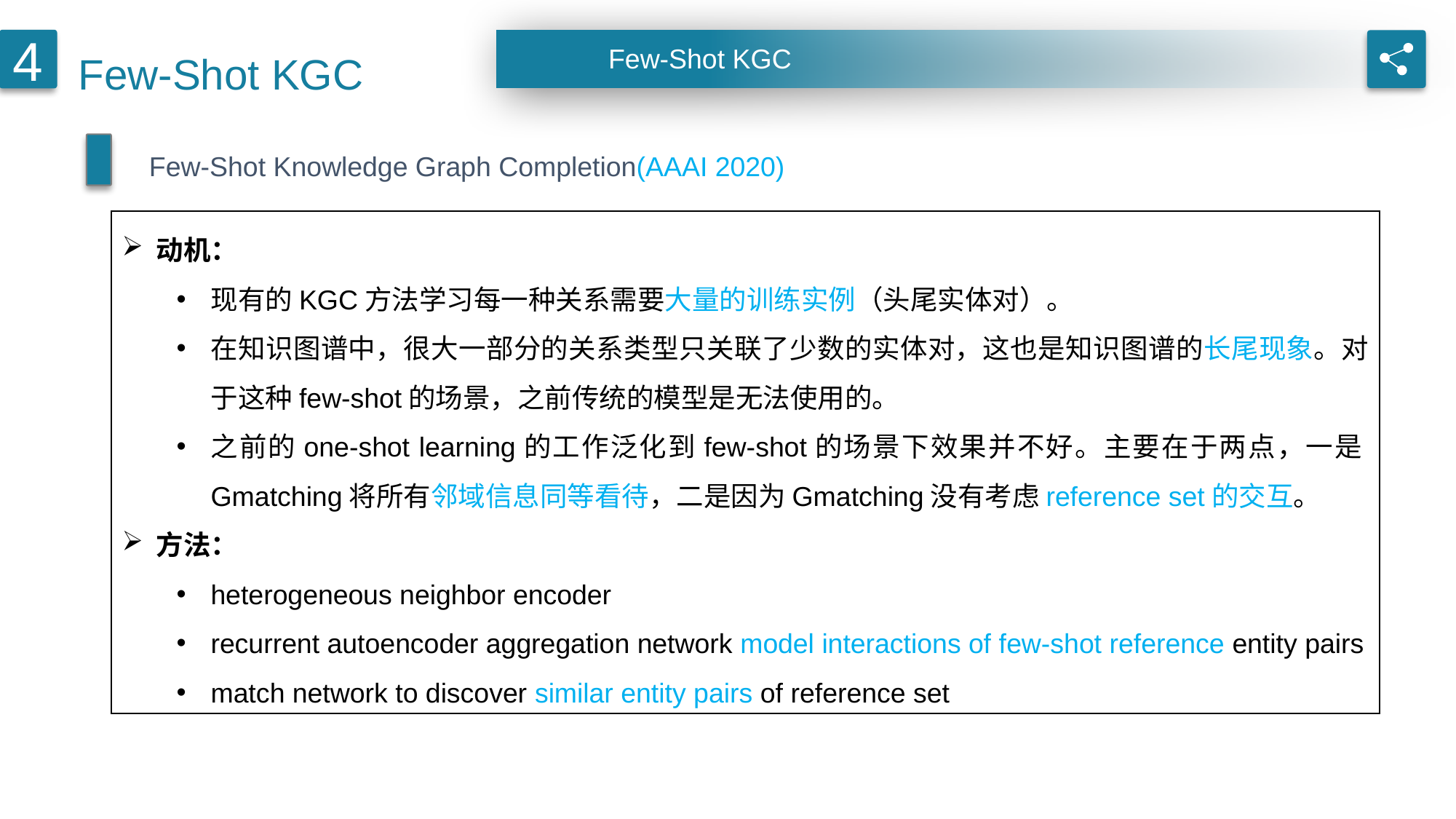

Few-Shot KGC
4

Few-Shot KGC

Few-Shot Knowledge Graph Completion(AAAI 2020)
动机：
现有的KGC方法学习每一种关系需要大量的训练实例（头尾实体对）。
在知识图谱中，很大一部分的关系类型只关联了少数的实体对，这也是知识图谱的长尾现象。对于这种few-shot的场景，之前传统的模型是无法使用的。
之前的one-shot learning的工作泛化到few-shot的场景下效果并不好。主要在于两点，一是Gmatching将所有邻域信息同等看待，二是因为Gmatching没有考虑reference set的交互。
方法：
heterogeneous neighbor encoder
recurrent autoencoder aggregation network model interactions of few-shot reference entity pairs
match network to discover similar entity pairs of reference set